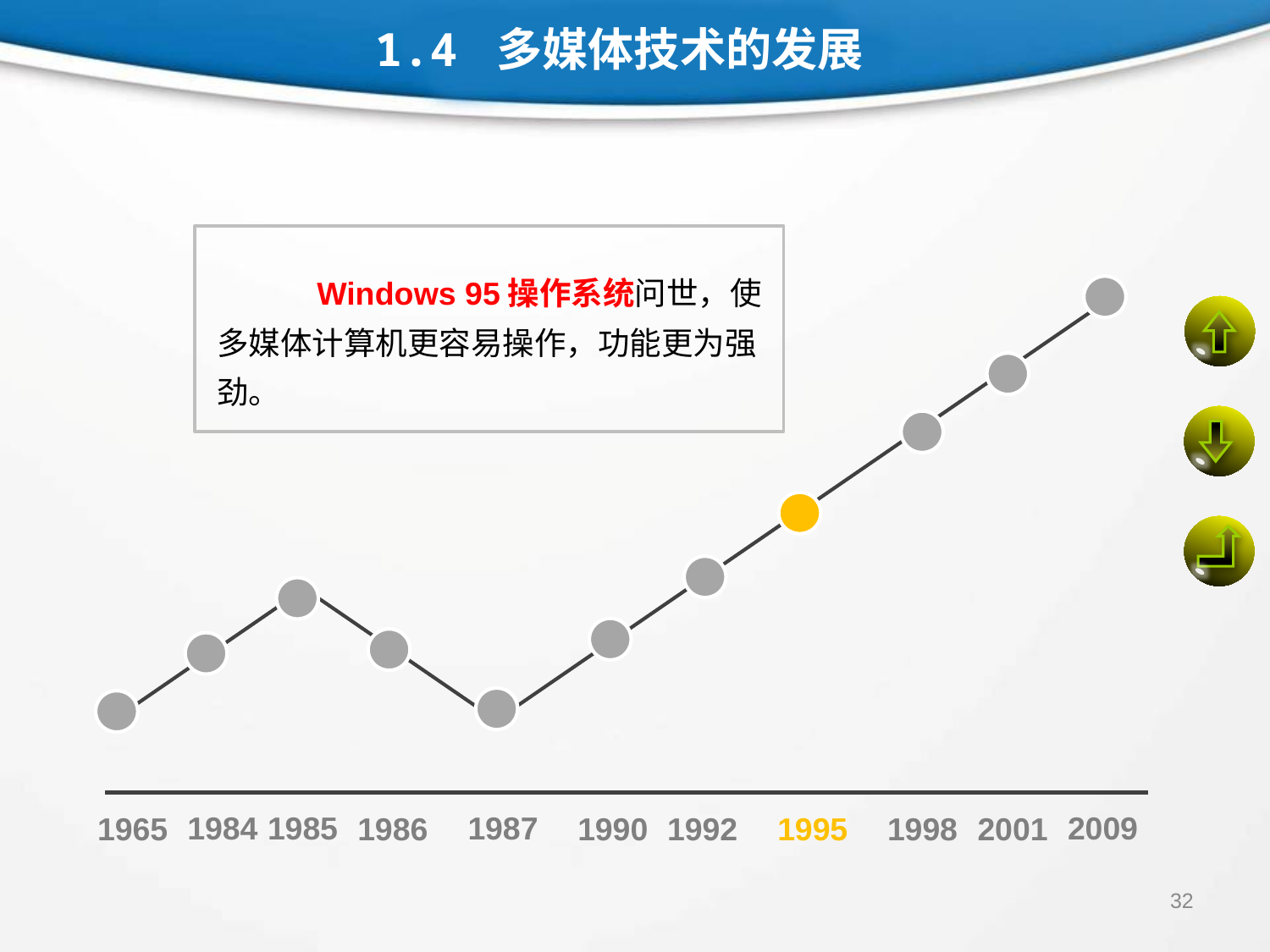

1.4 多媒体技术的发展

Windows 95操作系统问世，使多媒体计算机更容易操作，功能更为强劲。

1987
2009
1984
1985
1965
1986
1990
1992
1995
1998
2001
32